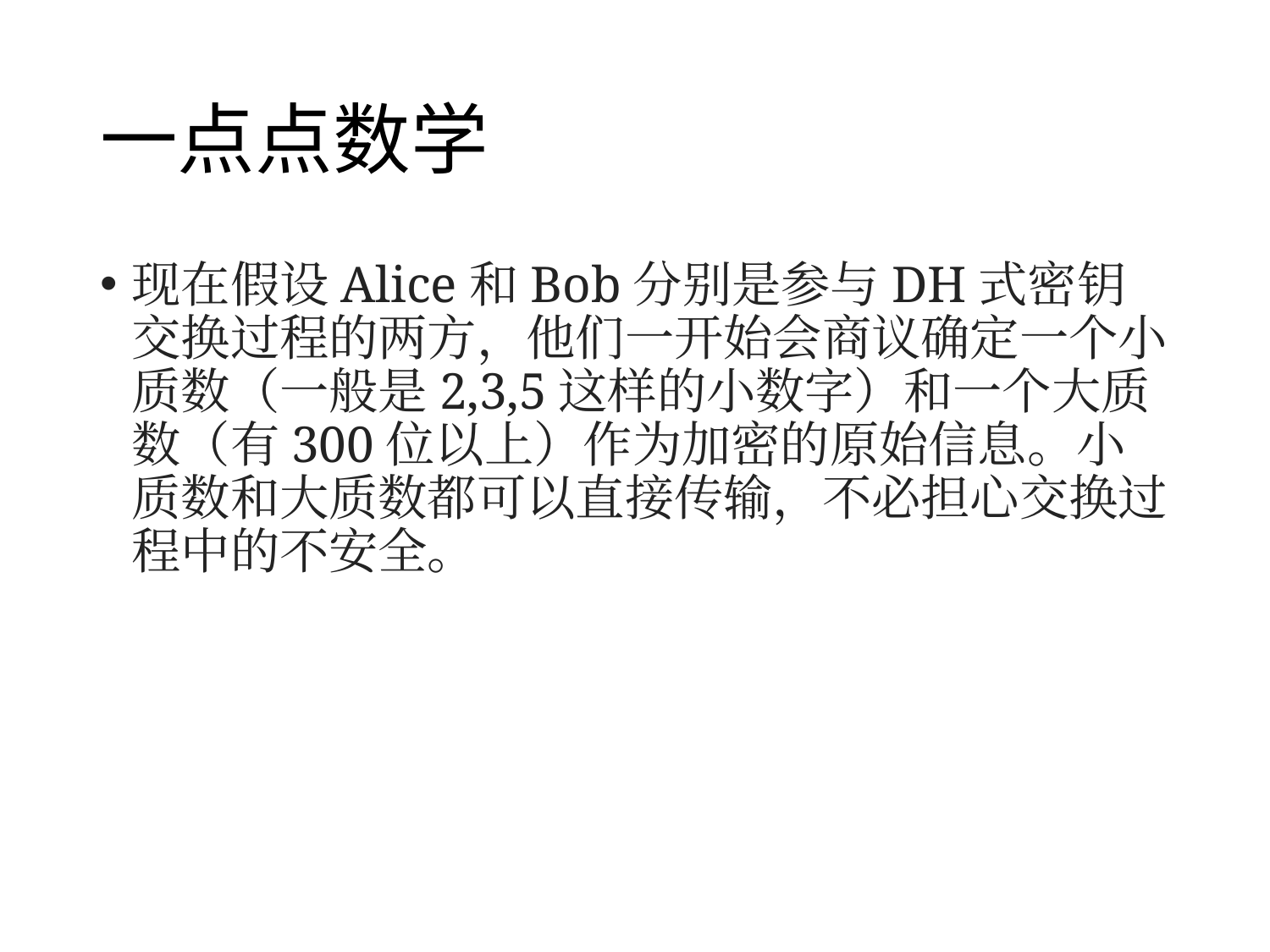

# 一点点数学
现在假设Alice和Bob分别是参与DH式密钥交换过程的两方，他们一开始会商议确定一个小质数（一般是2,3,5这样的小数字）和一个大质数（有300位以上）作为加密的原始信息。小质数和大质数都可以直接传输，不必担心交换过程中的不安全。